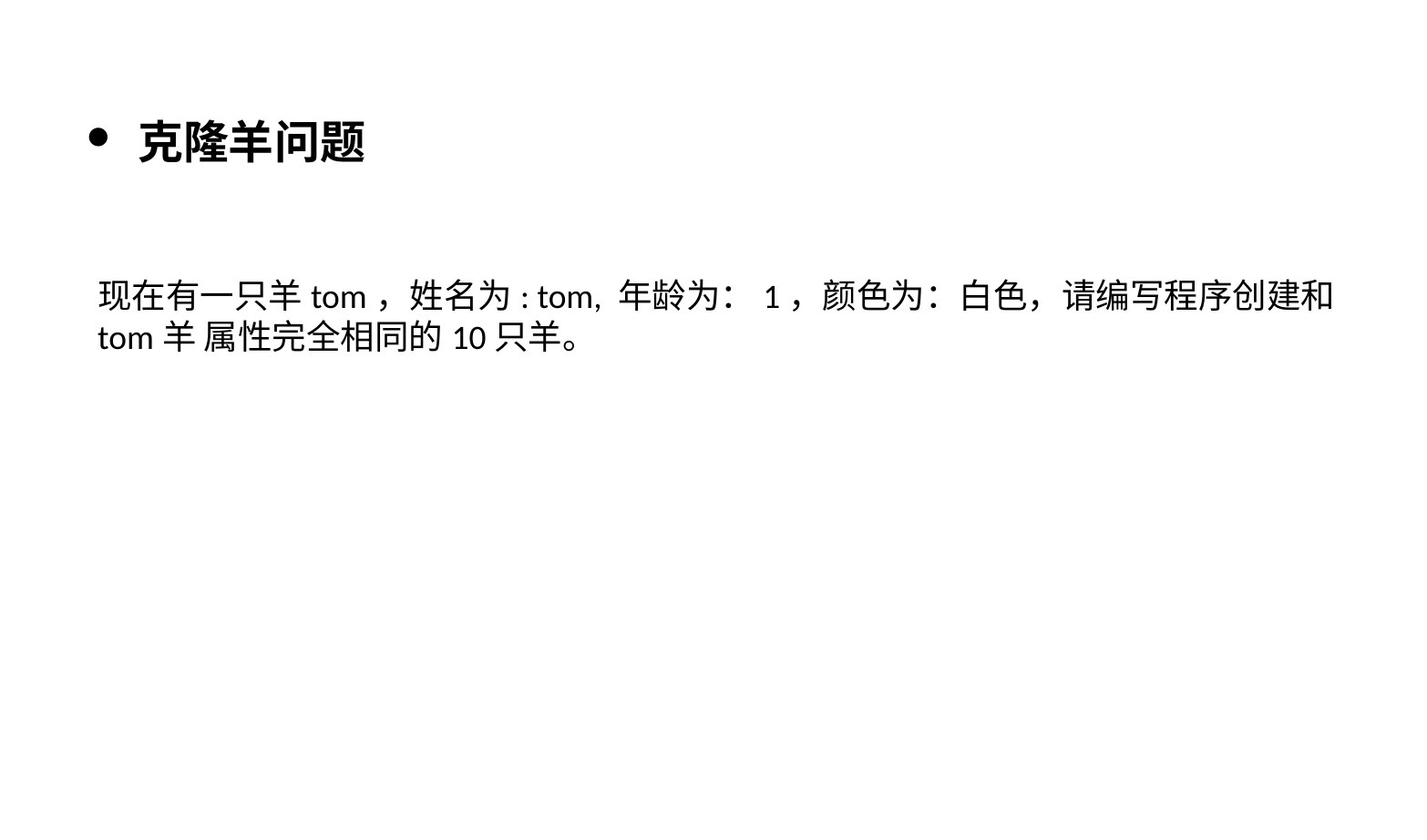

克隆羊问题

现在有一只羊tom，姓名为: tom, 年龄为：1，颜色为：白色，请编写程序创建和tom羊 属性完全相同的10只羊。